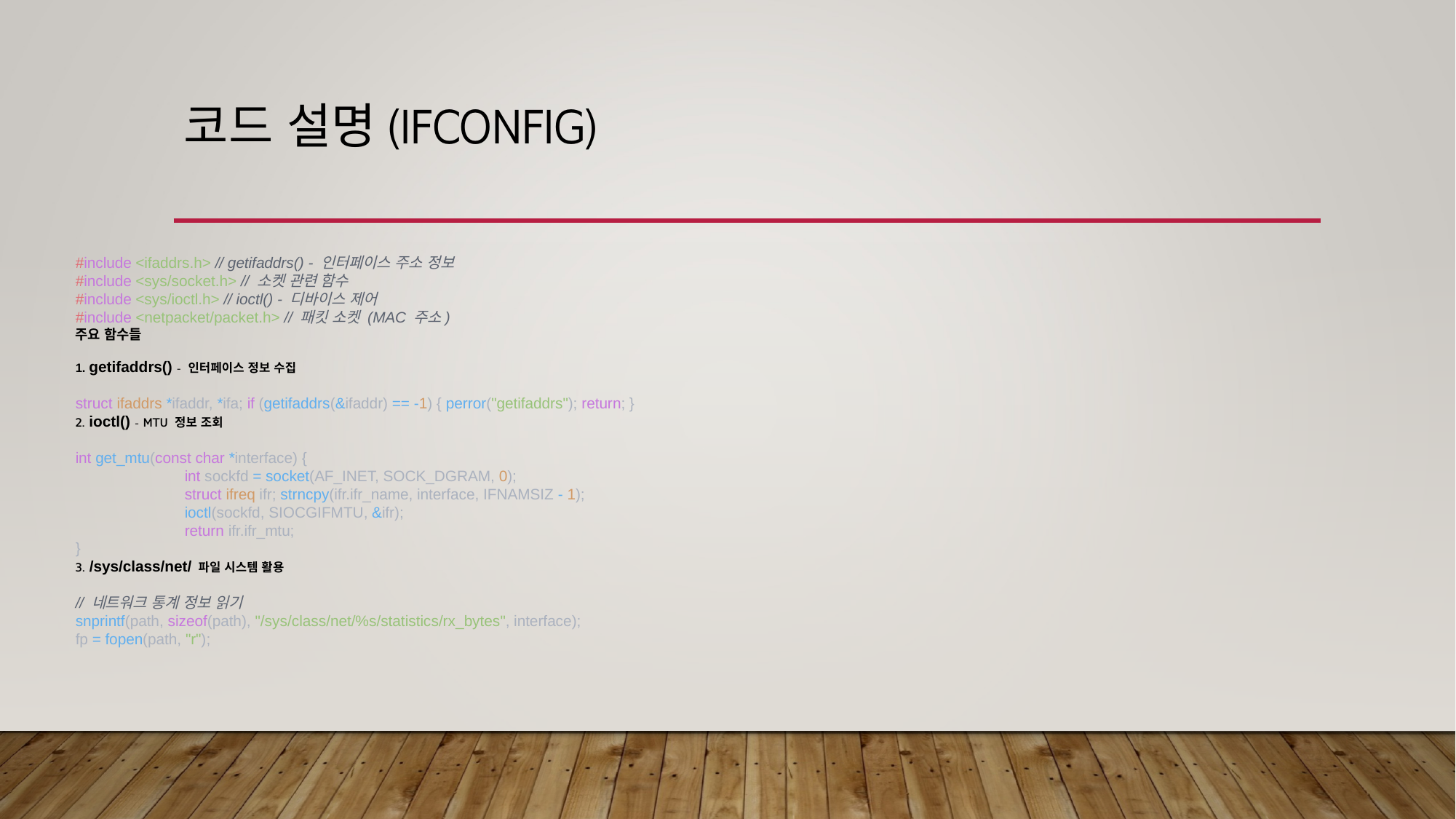

# 코드 설명(ifconfig)
#include <ifaddrs.h> // getifaddrs() - 인터페이스 주소 정보
#include <sys/socket.h> // 소켓 관련 함수
#include <sys/ioctl.h> // ioctl() - 디바이스 제어
#include <netpacket/packet.h> // 패킷 소켓 (MAC 주소)
주요 함수들

1. getifaddrs() - 인터페이스 정보 수집

struct ifaddrs *ifaddr, *ifa; if (getifaddrs(&ifaddr) == -1) { perror("getifaddrs"); return; }
2. ioctl() - MTU 정보 조회

int get_mtu(const char *interface) {
	int sockfd = socket(AF_INET, SOCK_DGRAM, 0);
	struct ifreq ifr; strncpy(ifr.ifr_name, interface, IFNAMSIZ - 1);
	ioctl(sockfd, SIOCGIFMTU, &ifr);
	return ifr.ifr_mtu;
}
3. /sys/class/net/ 파일 시스템 활용

// 네트워크 통계 정보 읽기
snprintf(path, sizeof(path), "/sys/class/net/%s/statistics/rx_bytes", interface);
fp = fopen(path, "r");